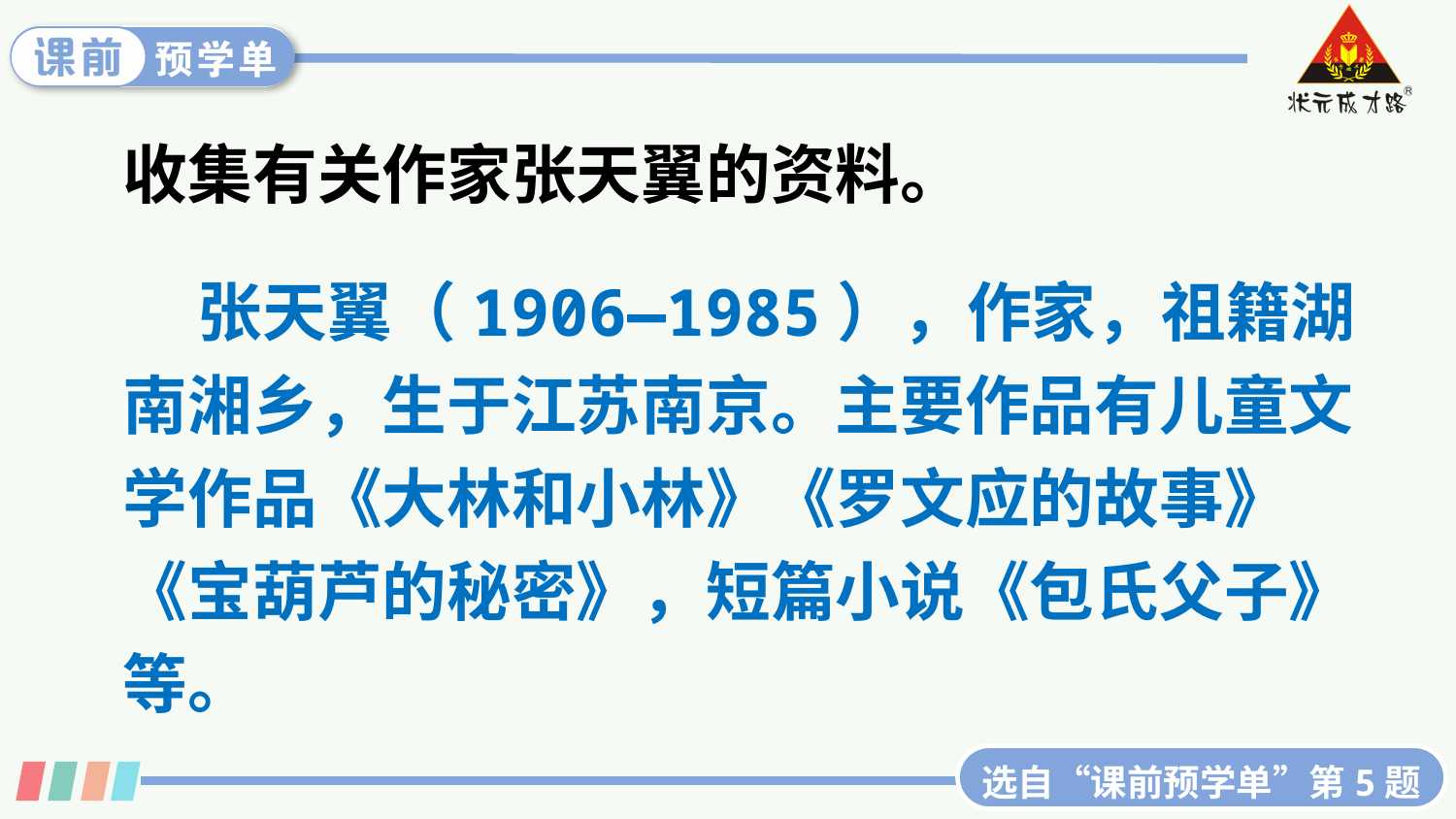

收集有关作家张天翼的资料。
    张天翼（1906—1985），作家，祖籍湖南湘乡，生于江苏南京。主要作品有儿童文学作品《大林和小林》《罗文应的故事》《宝葫芦的秘密》，短篇小说《包氏父子》等。
选自“课前预学单”第5题